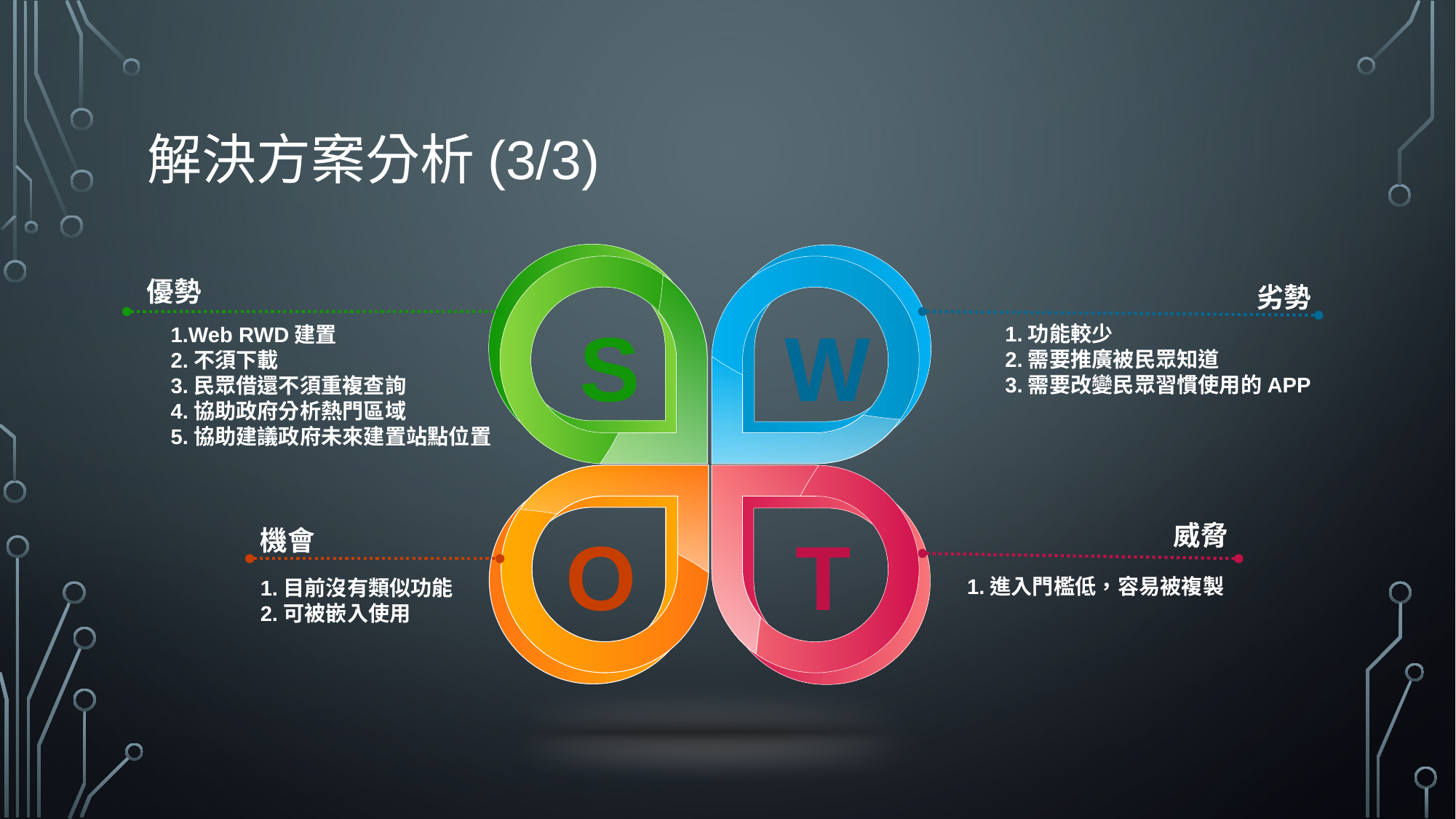

# 解決方案分析(3/3)

優勢
劣勢
S
W
1.功能較少
2.需要推廣被民眾知道
3.需要改變民眾習慣使用的APP

1.Web RWD建置
2.不須下載
3.民眾借還不須重複查詢
4.協助政府分析熱門區域
5.協助建議政府未來建置站點位置

威脅
O
T
機會
1.進入門檻低，容易被複製
1.目前沒有類似功能
2.可被嵌入使用